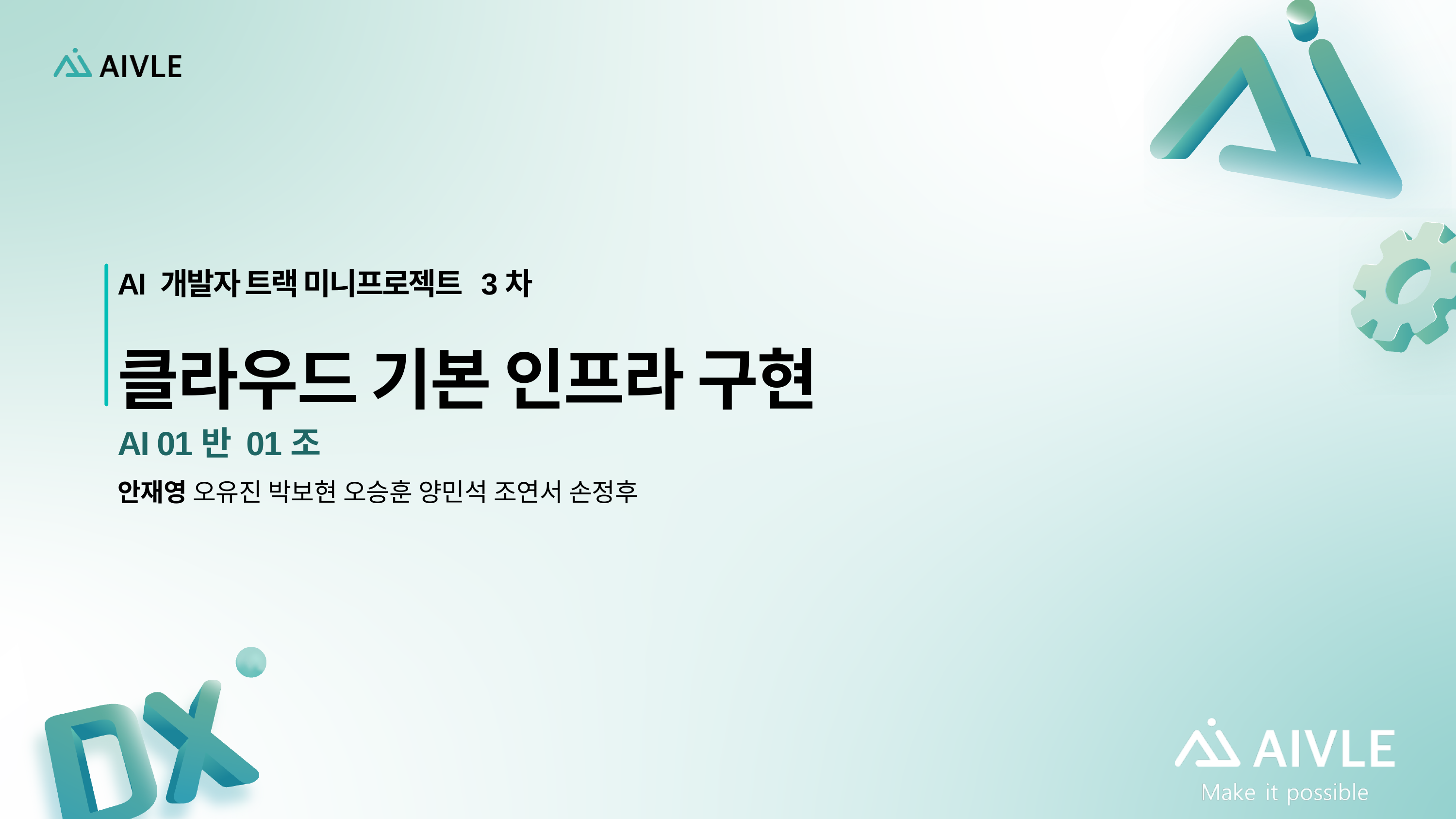

AI 개발자 트랙 미니프로젝트  3차

클라우드 기본 인프라 구현

AI 01반 01조
안재영 오유진 박보현 오승훈 양민석 조연서 손정후